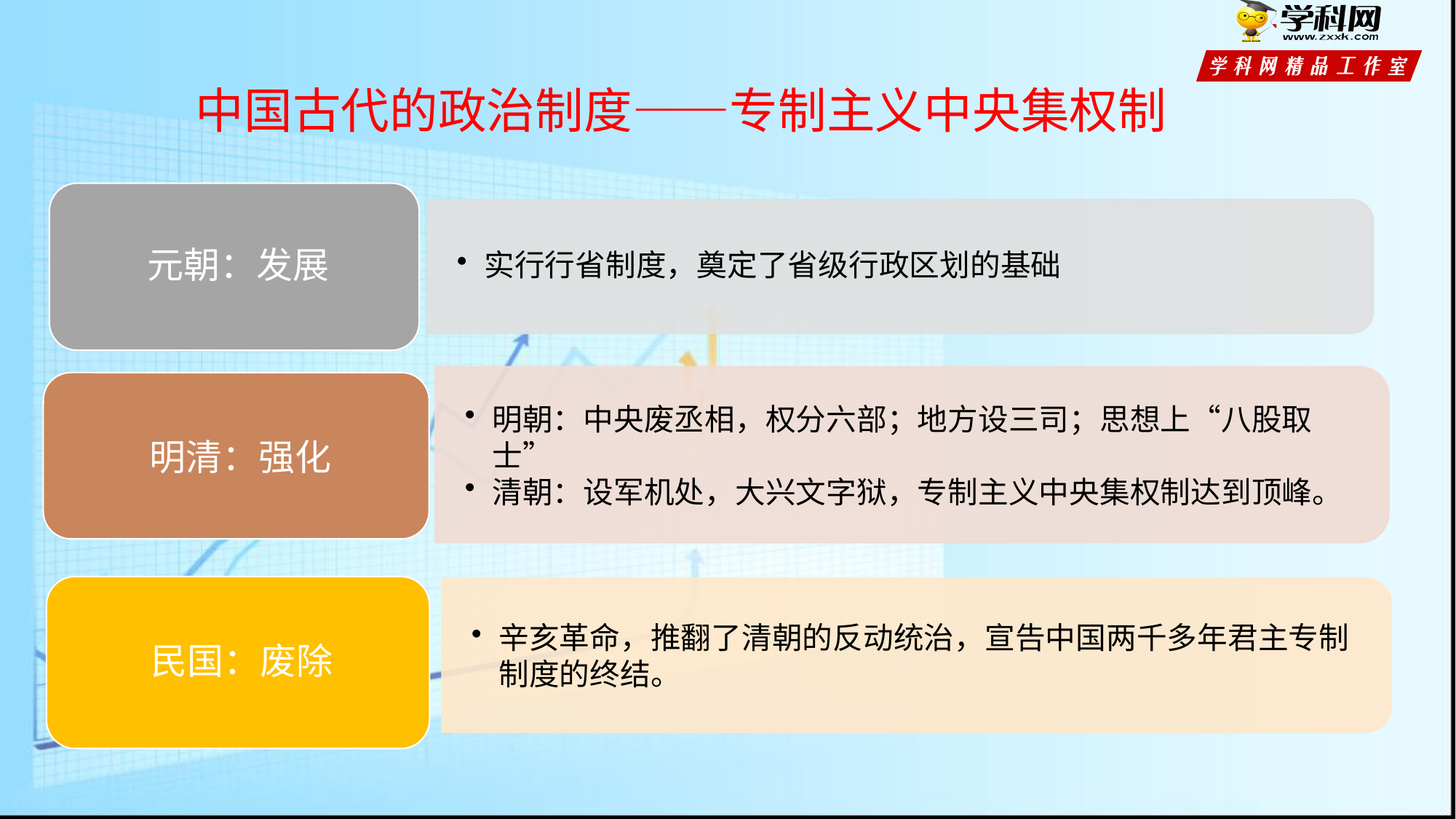

中国古代的政治制度——专制主义中央集权制
实行行省制度，奠定了省级行政区划的基础
元朝：发展
明朝：中央废丞相，权分六部；地方设三司；思想上“八股取士”
清朝：设军机处，大兴文字狱，专制主义中央集权制达到顶峰。
明清：强化
辛亥革命，推翻了清朝的反动统治，宣告中国两千多年君主专制制度的终结。
民国：废除